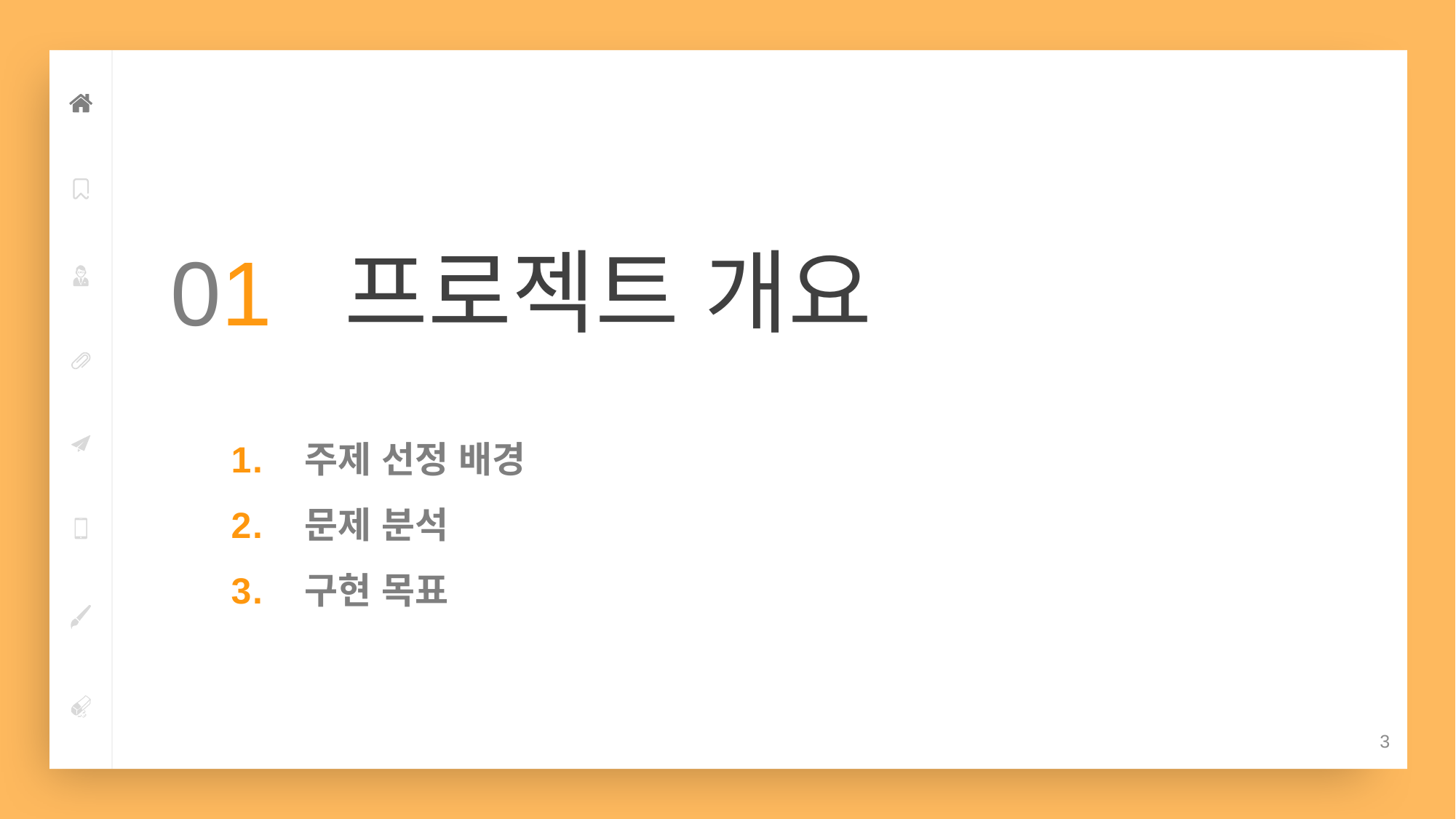

01  프로젝트 개요
 주제 선정 배경
 문제 분석
 구현 목표
3